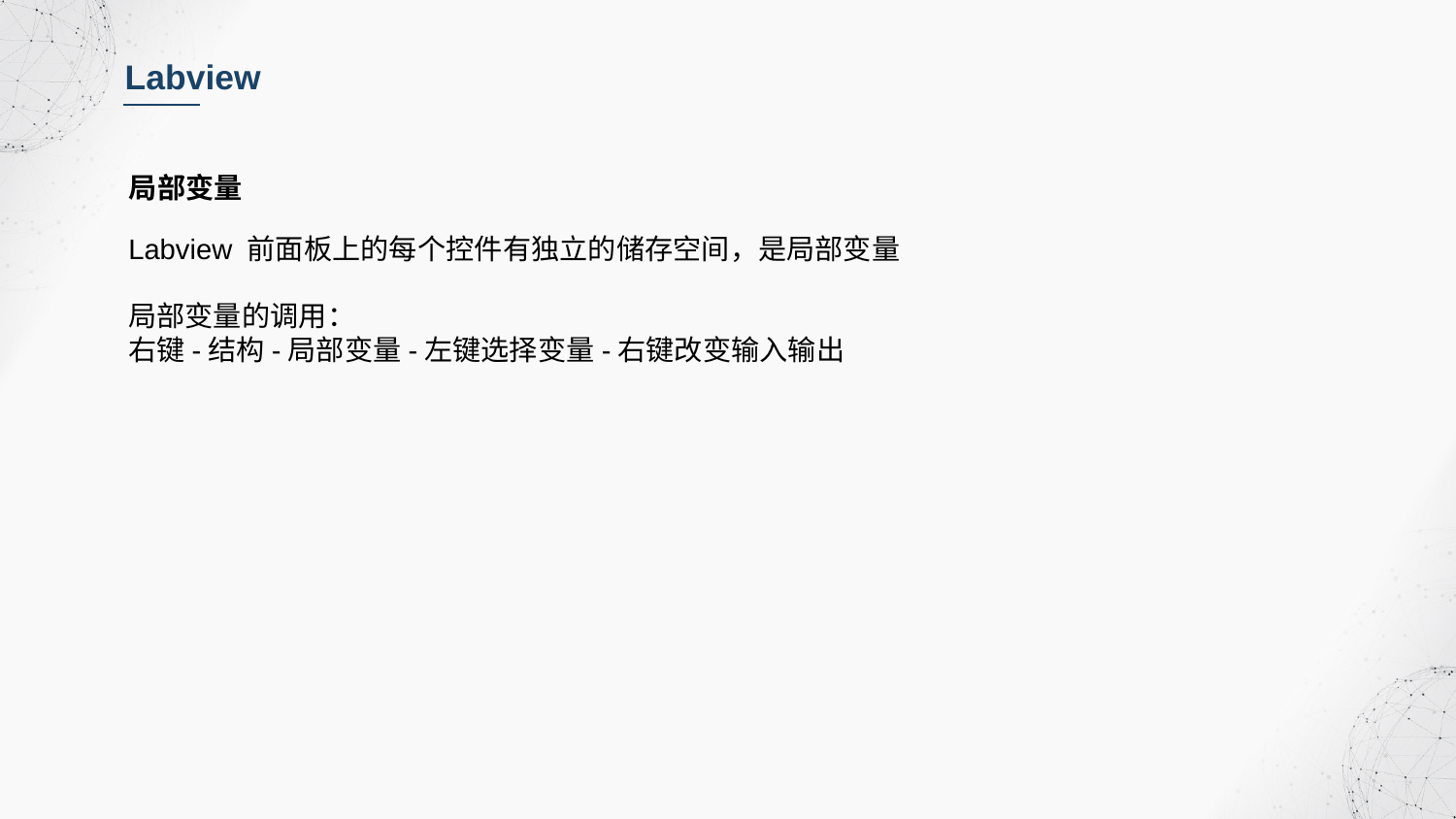

Labview
局部变量
Labview 前面板上的每个控件有独立的储存空间，是局部变量

局部变量的调用：
右键-结构-局部变量-左键选择变量-右键改变输入输出